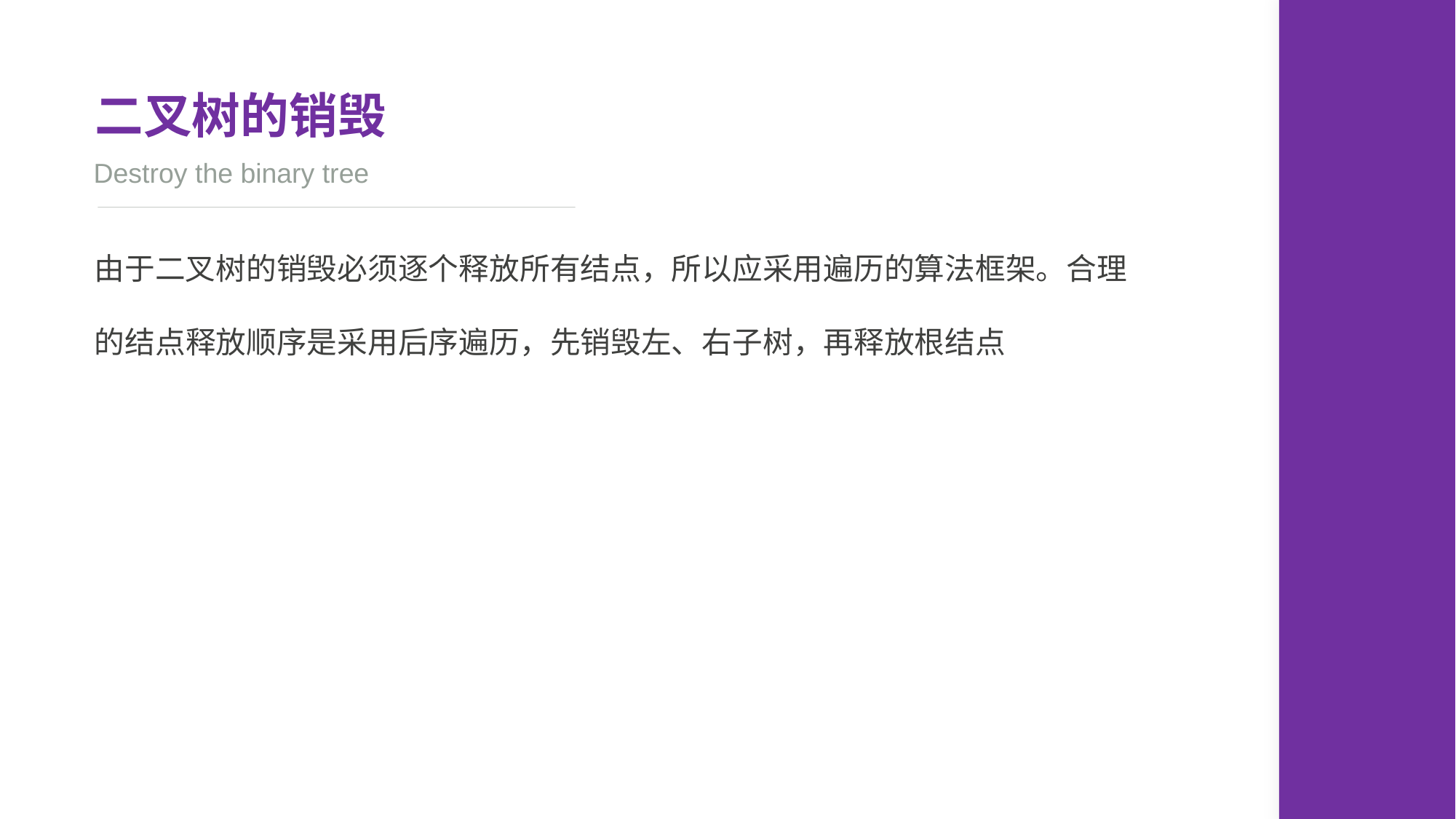

二叉树的销毁
Destroy the binary tree
由于二叉树的销毁必须逐个释放所有结点，所以应采用遍历的算法框架。合理的结点释放顺序是采用后序遍历，先销毁左、右子树，再释放根结点